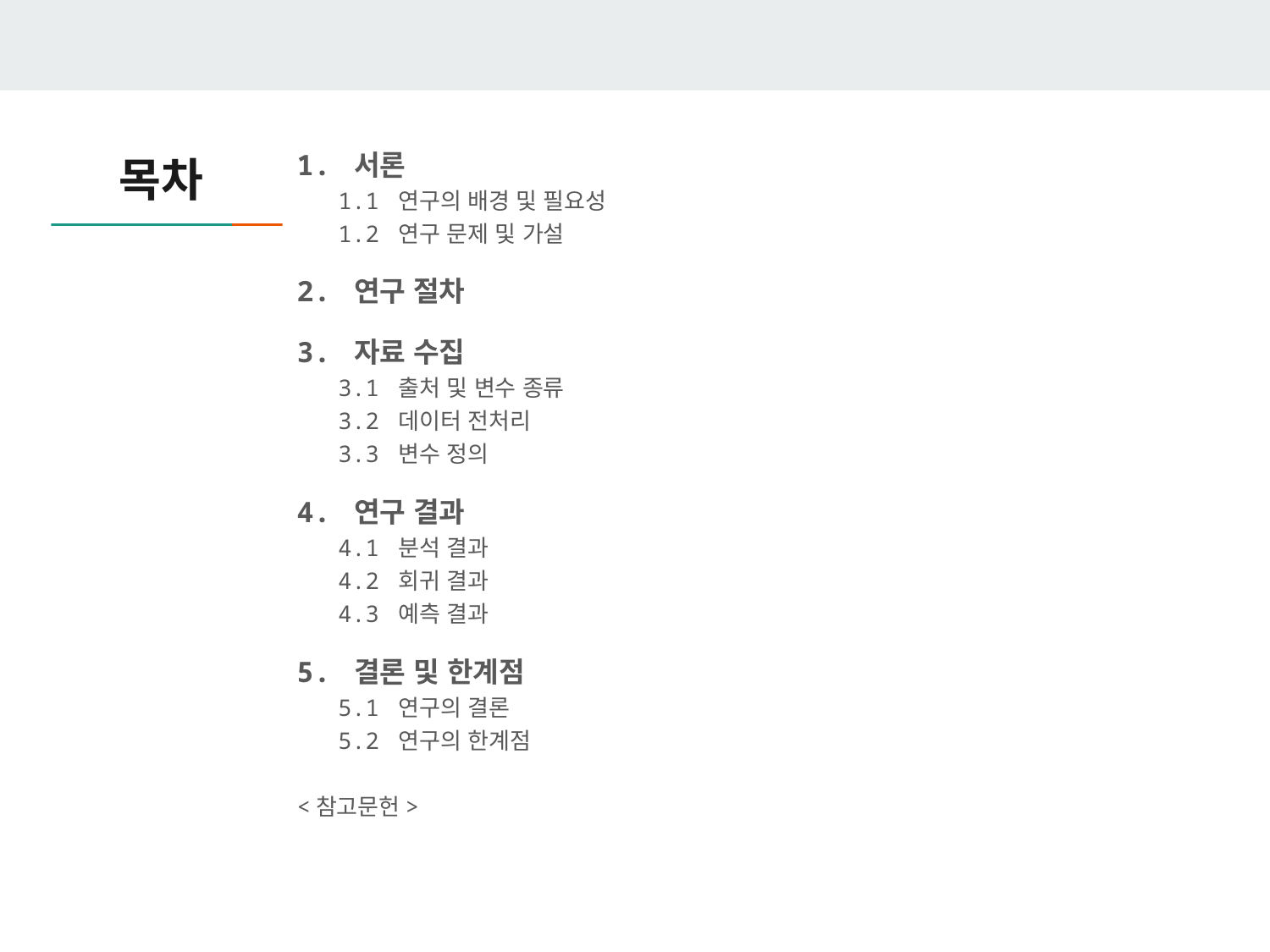

1. 서론
   1.1 연구의 배경 및 필요성
   1.2 연구 문제 및 가설

2. 연구 절차

3. 자료 수집
   3.1 출처 및 변수 종류
   3.2 데이터 전처리
   3.3 변수 정의

4. 연구 결과
   4.1 분석 결과
   4.2 회귀 결과
   4.3 예측 결과

5. 결론 및 한계점
   5.1 연구의 결론
   5.2 연구의 한계점

<참고문헌>
# 목차